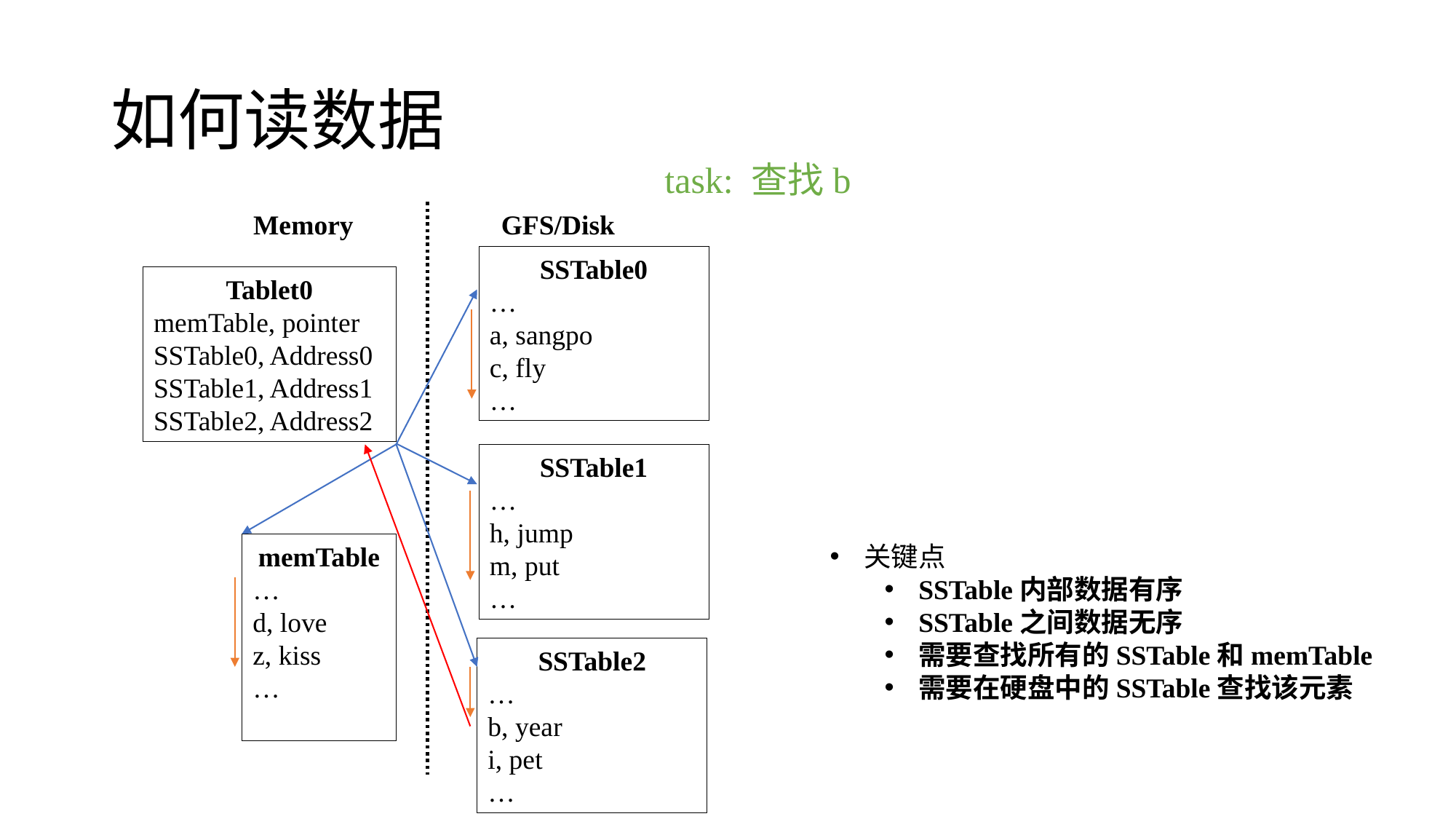

# 如何读数据
task: 查找b
Memory
GFS/Disk
SSTable0
…
a, sangpo
c, fly
…
Tablet0
memTable, pointer
SSTable0, Address0
SSTable1, Address1
SSTable2, Address2
SSTable1
…
h, jump
m, put
…
memTable
…
d, love
z, kiss
…

关键点
SSTable内部数据有序
SSTable之间数据无序
需要查找所有的SSTable和memTable
需要在硬盘中的SSTable查找该元素
SSTable2
…
b, year
i, pet
…